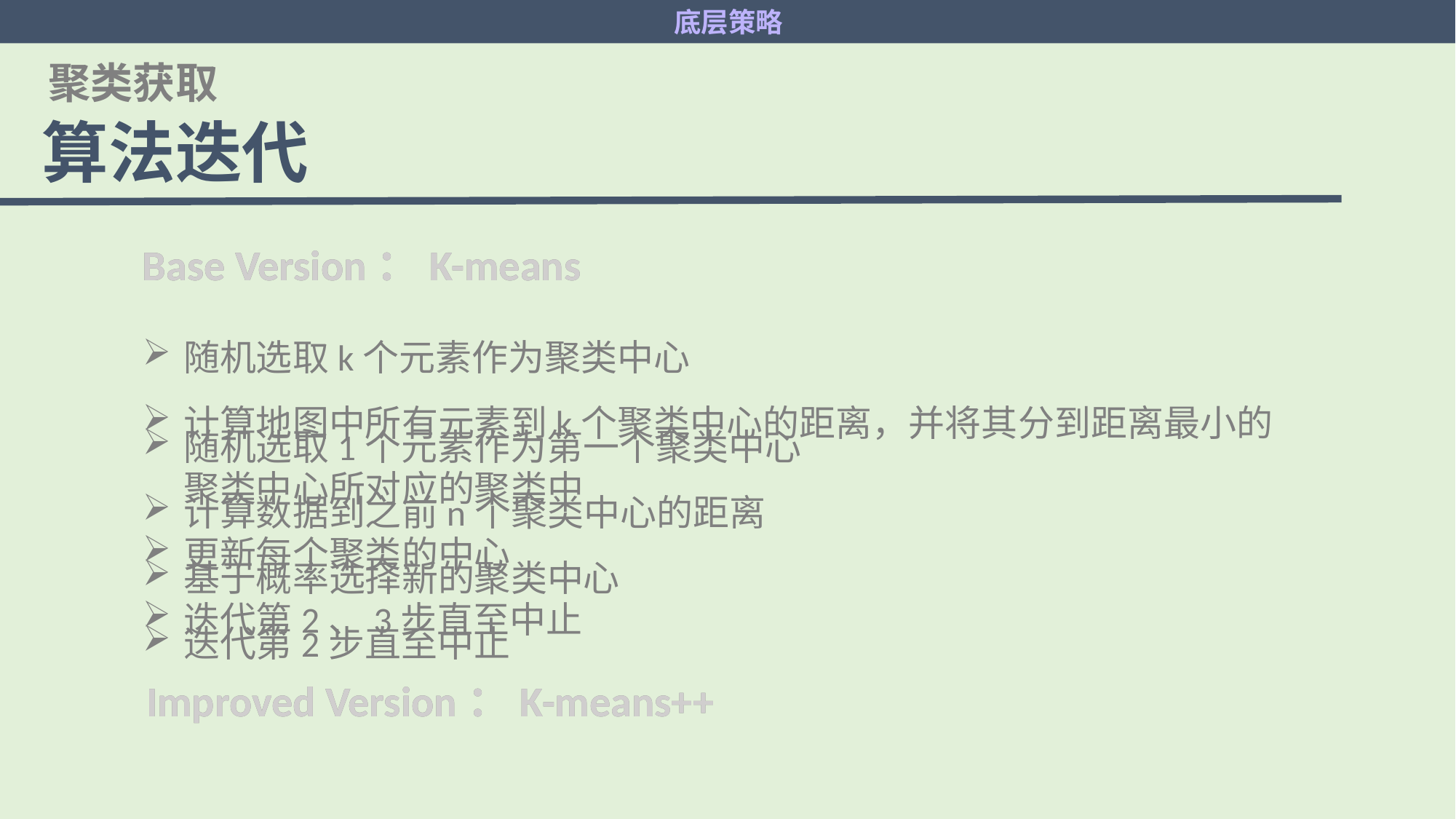

底层策略
聚类获取
算法迭代
Base Version：K-means
Base Version：K-means
随机选取k个元素作为聚类中心
计算地图中所有元素到k个聚类中心的距离，并将其分到距离最小的聚类中心所对应的聚类中
更新每个聚类的中心
迭代第2、3步直至中止
随机选取1个元素作为第一个聚类中心
计算数据到之前n个聚类中心的距离
基于概率选择新的聚类中心
迭代第2步直至中止
Improved Version：K-means++
Improved Version：K-means++